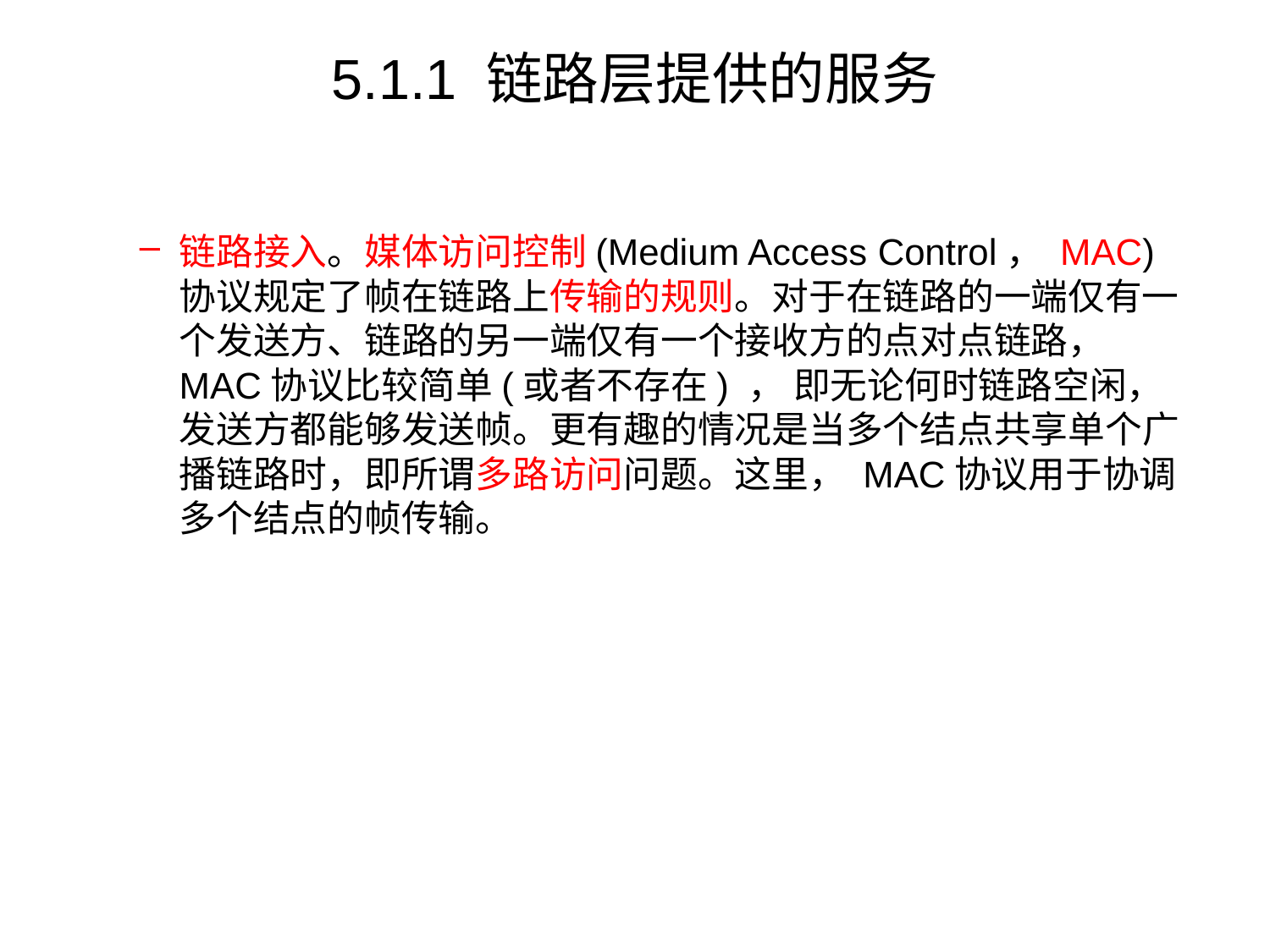

# 5.1.1 链路层提供的服务
链路接入。媒体访问控制(Medium Access Control， MAC) 协议规定了帧在链路上传输的规则。对于在链路的一端仅有一个发送方、链路的另一端仅有一个接收方的点对点链路， MAC协议比较简单(或者不存在) ， 即无论何时链路空闲， 发送方都能够发送帧。更有趣的情况是当多个结点共享单个广播链路时，即所谓多路访问问题。这里， MAC协议用于协调多个结点的帧传输。